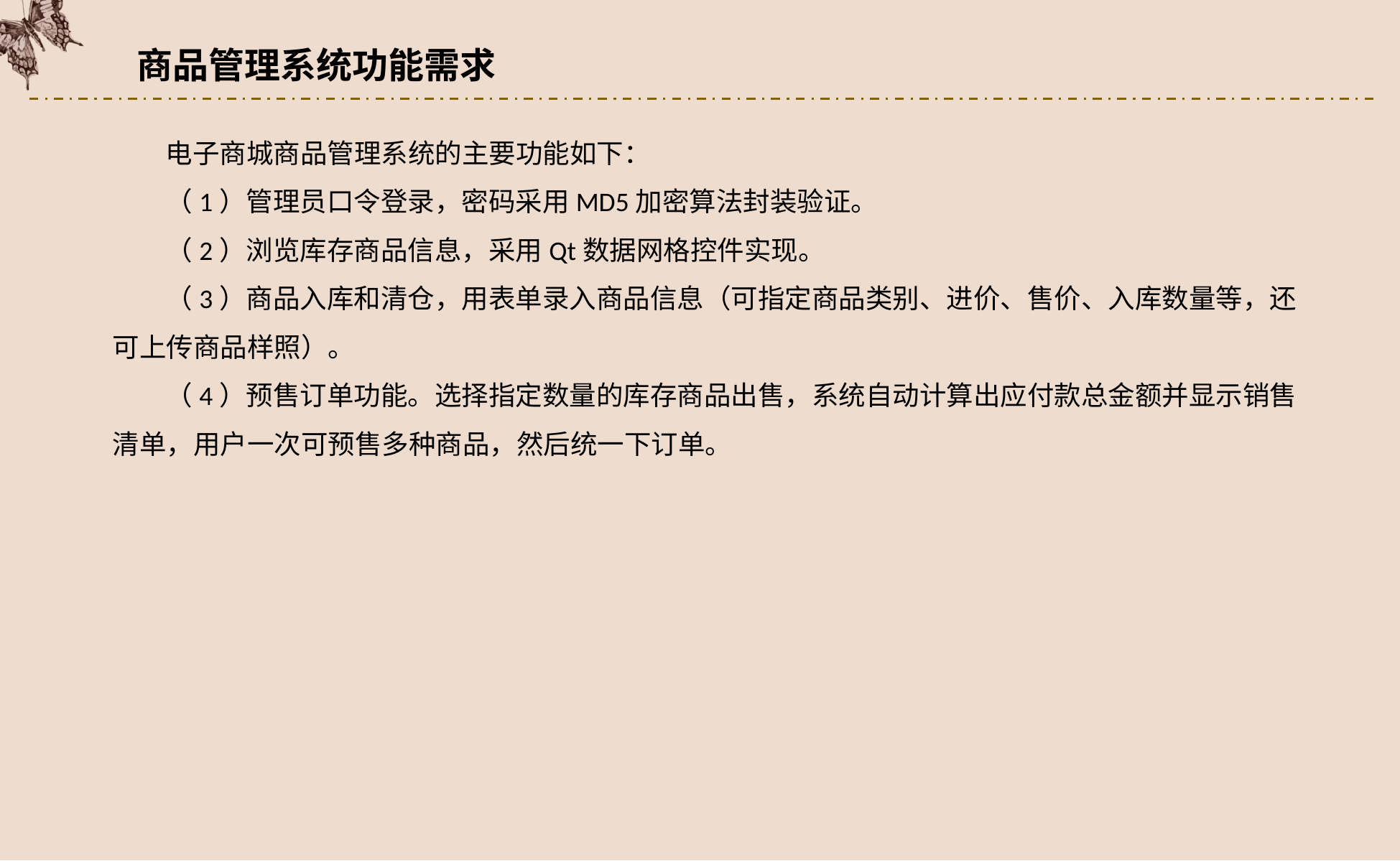

商品管理系统功能需求
电子商城商品管理系统的主要功能如下：
（1）管理员口令登录，密码采用MD5加密算法封装验证。
（2）浏览库存商品信息，采用Qt数据网格控件实现。
（3）商品入库和清仓，用表单录入商品信息（可指定商品类别、进价、售价、入库数量等，还可上传商品样照）。
（4）预售订单功能。选择指定数量的库存商品出售，系统自动计算出应付款总金额并显示销售清单，用户一次可预售多种商品，然后统一下订单。